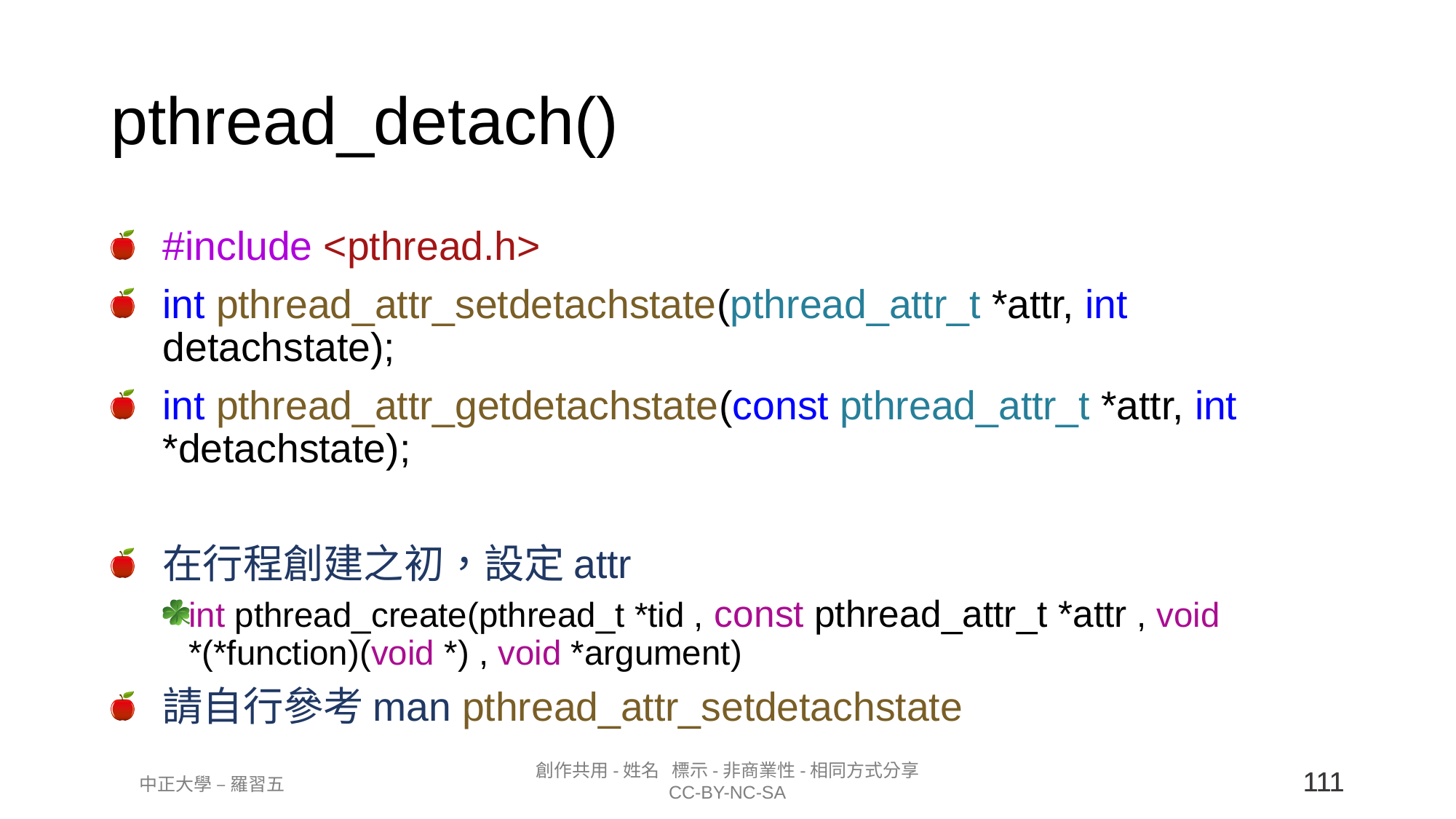

# pthread_detach()
#include <pthread.h>
int pthread_attr_setdetachstate(pthread_attr_t *attr, int detachstate);
int pthread_attr_getdetachstate(const pthread_attr_t *attr, int *detachstate);

在行程創建之初，設定attr
int pthread_create(pthread_t *tid , const pthread_attr_t *attr , void *(*function)(void *) , void *argument)
請自行參考man pthread_attr_setdetachstate